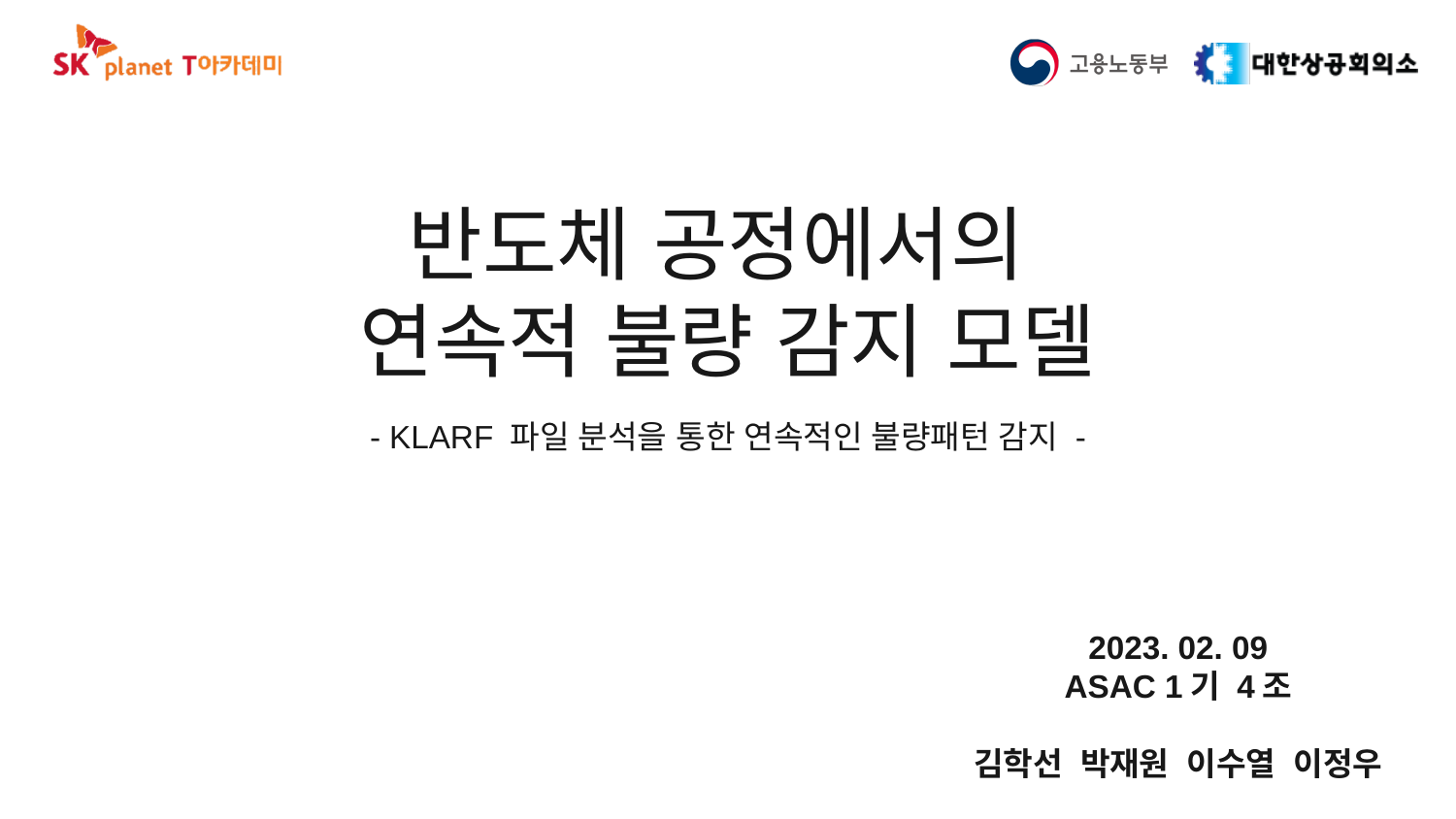

# 반도체 공정에서의 연속적 불량 감지 모델
- KLARF 파일 분석을 통한 연속적인 불량패턴 감지 -
2023. 02. 09
ASAC 1기 4조

김학선  박재원  이수열  이정우